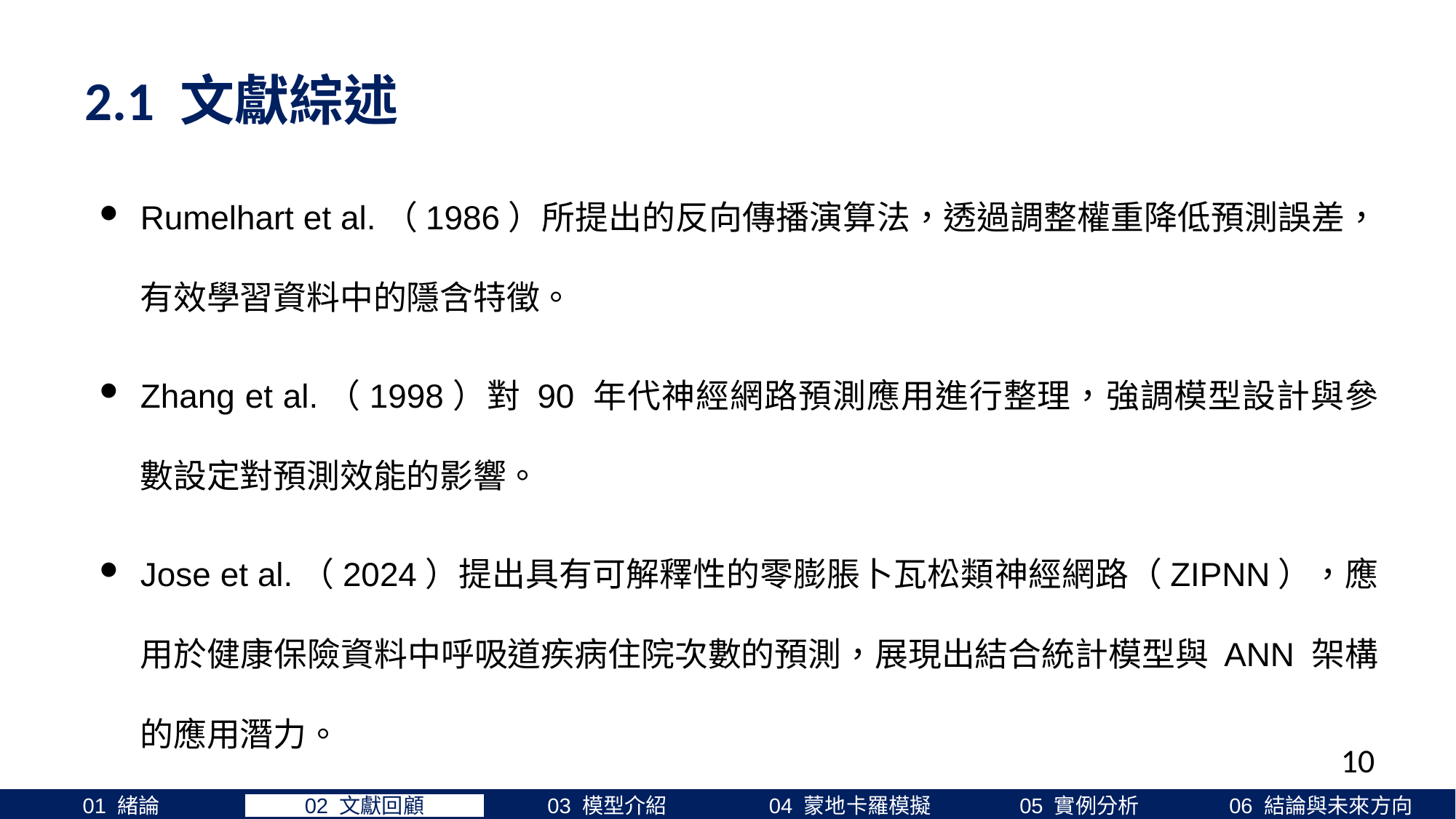

2.1 文獻綜述
Rumelhart et al.（1986）所提出的反向傳播演算法，透過調整權重降低預測誤差，有效學習資料中的隱含特徵。
Zhang et al.（1998）對 90 年代神經網路預測應用進行整理，強調模型設計與參數設定對預測效能的影響。
Jose et al.（2024）提出具有可解釋性的零膨脹卜瓦松類神經網路（ZIPNN），應用於健康保險資料中呼吸道疾病住院次數的預測，展現出結合統計模型與 ANN 架構的應用潛力。